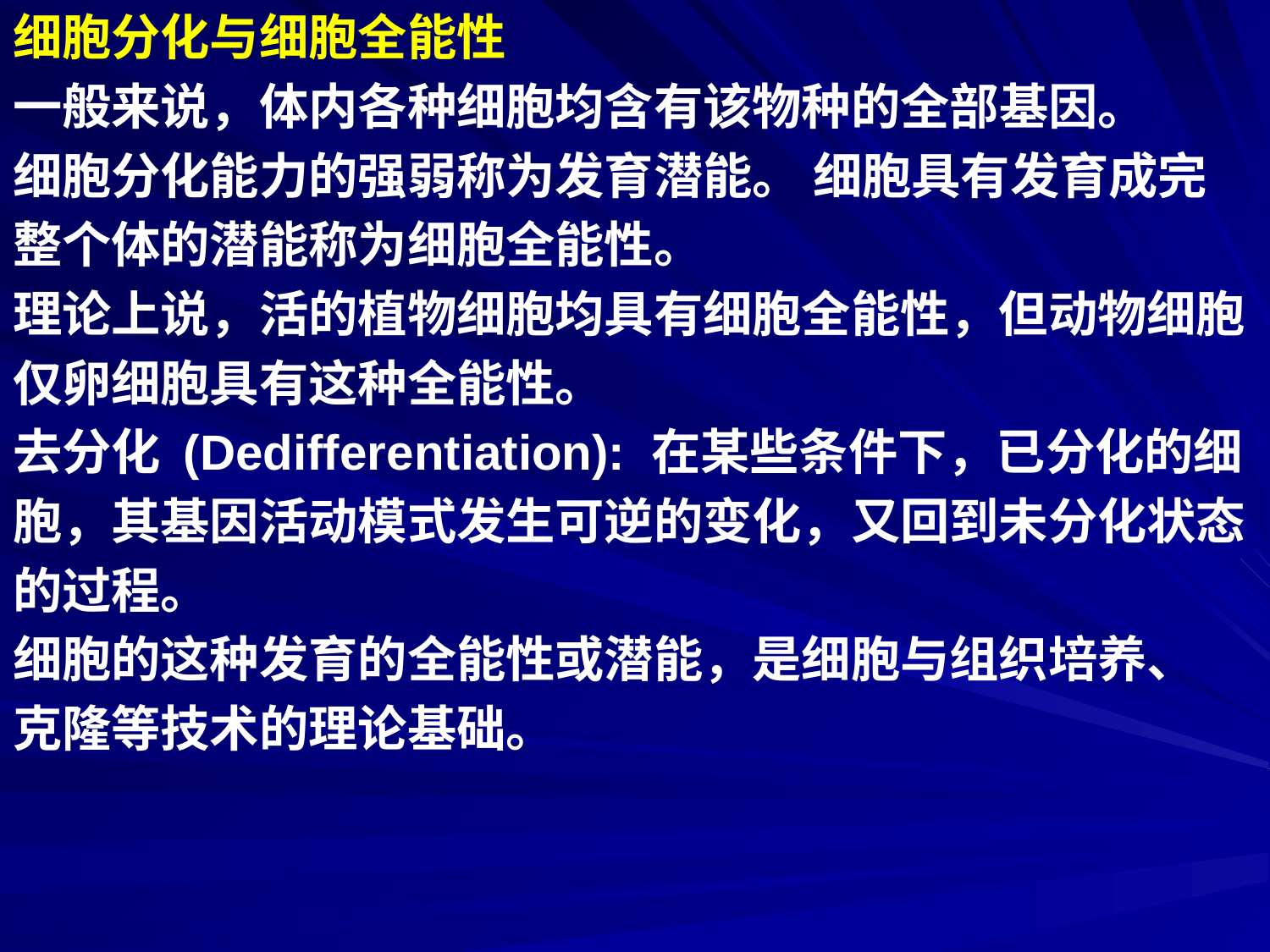

细胞分化与细胞全能性
一般来说，体内各种细胞均含有该物种的全部基因。
细胞分化能力的强弱称为发育潜能。 细胞具有发育成完
整个体的潜能称为细胞全能性。
理论上说，活的植物细胞均具有细胞全能性，但动物细胞
仅卵细胞具有这种全能性。
去分化 (Dedifferentiation): 在某些条件下，已分化的细
胞，其基因活动模式发生可逆的变化，又回到未分化状态
的过程。
细胞的这种发育的全能性或潜能，是细胞与组织培养、
克隆等技术的理论基础。